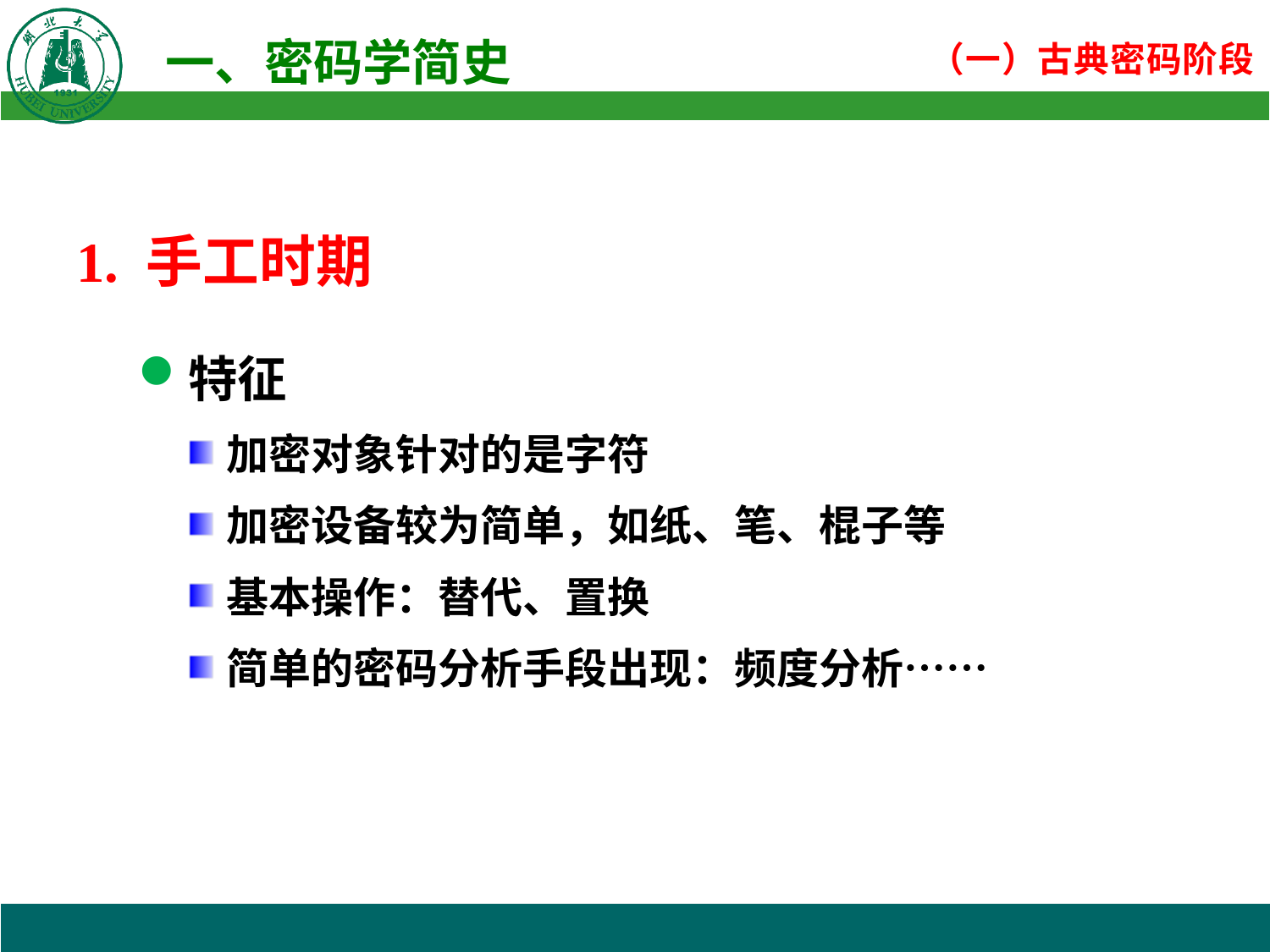

1. 手工时期
特征
加密对象针对的是字符
加密设备较为简单，如纸、笔、棍子等
基本操作：替代、置换
简单的密码分析手段出现：频度分析……